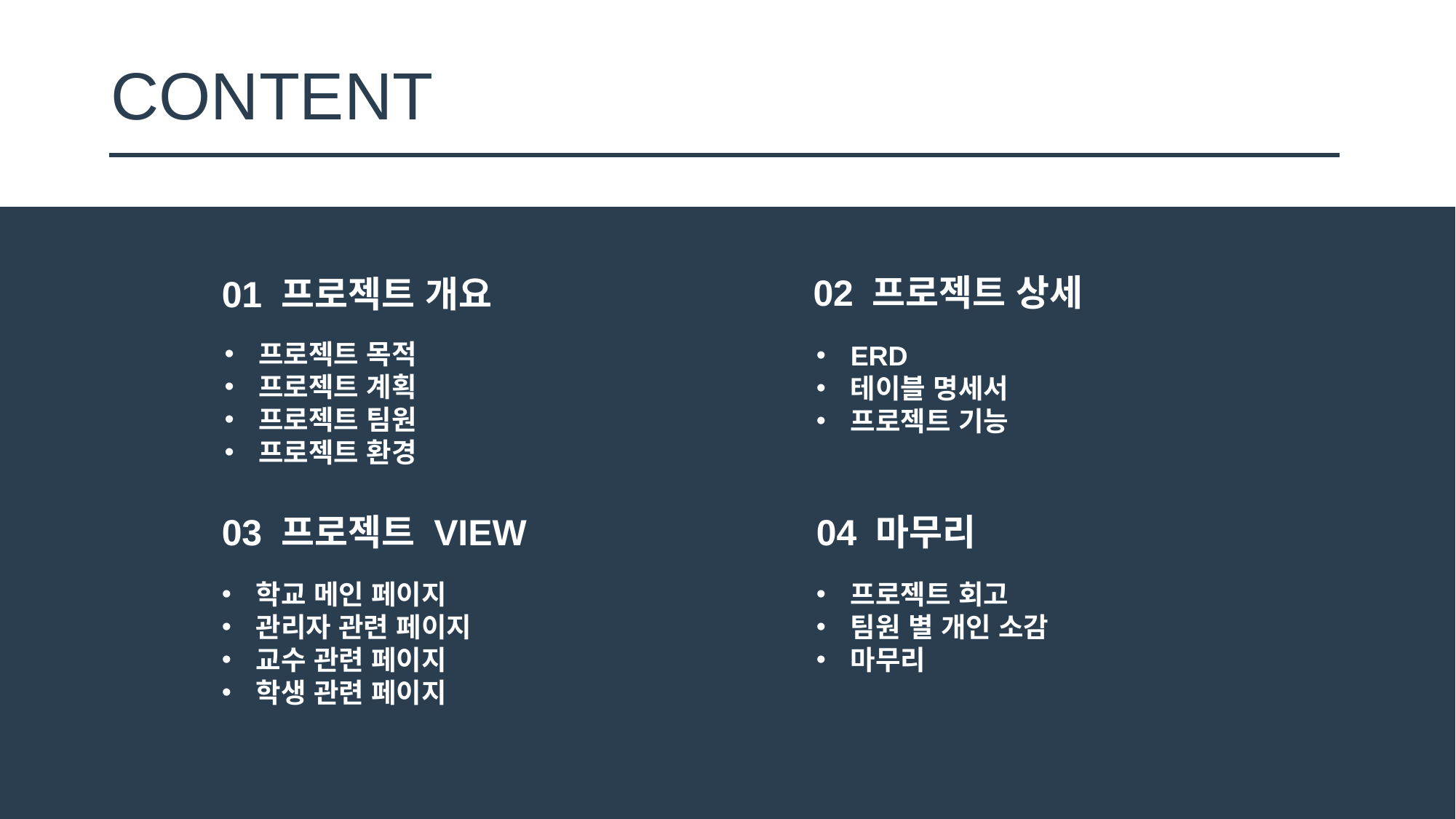

# CONTENT

02 프로젝트 상세
01 프로젝트 개요
프로젝트 목적
프로젝트 계획
프로젝트 팀원
프로젝트 환경
ERD
테이블 명세서
프로젝트 기능
03 프로젝트 VIEW
04 마무리
학교 메인 페이지
관리자 관련 페이지
교수 관련 페이지
학생 관련 페이지
프로젝트 회고
팀원 별 개인 소감
마무리